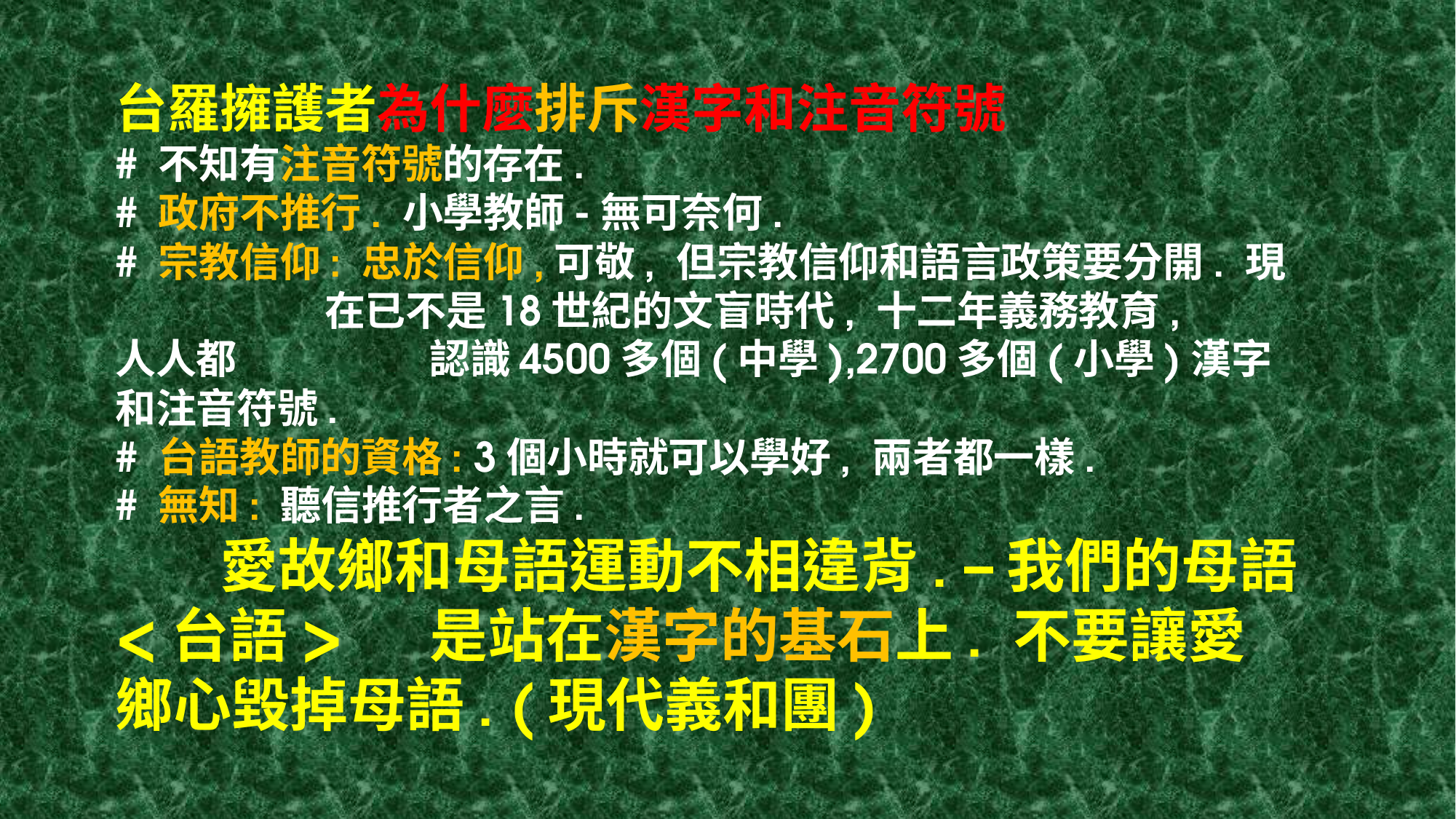

# 台羅擁護者為什麼排斥漢字和注音符號 # 不知有注音符號的存在. # 政府不推行. 小學教師-無可奈何. # 宗教信仰: 忠於信仰,可敬, 但宗教信仰和語言政策要分開. 現	 		在已不是18世紀的文盲時代, 十二年義務教育, 	人人都	  		認識4500多個(中學),2700多個(小學)漢字和注音符號. # 台語教師的資格: 3個小時就可以學好, 兩者都一樣. # 無知: 聽信推行者之言. 愛故鄉和母語運動不相違背. –我們的母語<台語>	是站在漢字的基石上. 不要讓愛鄉心毀掉母語. (現代義和團)